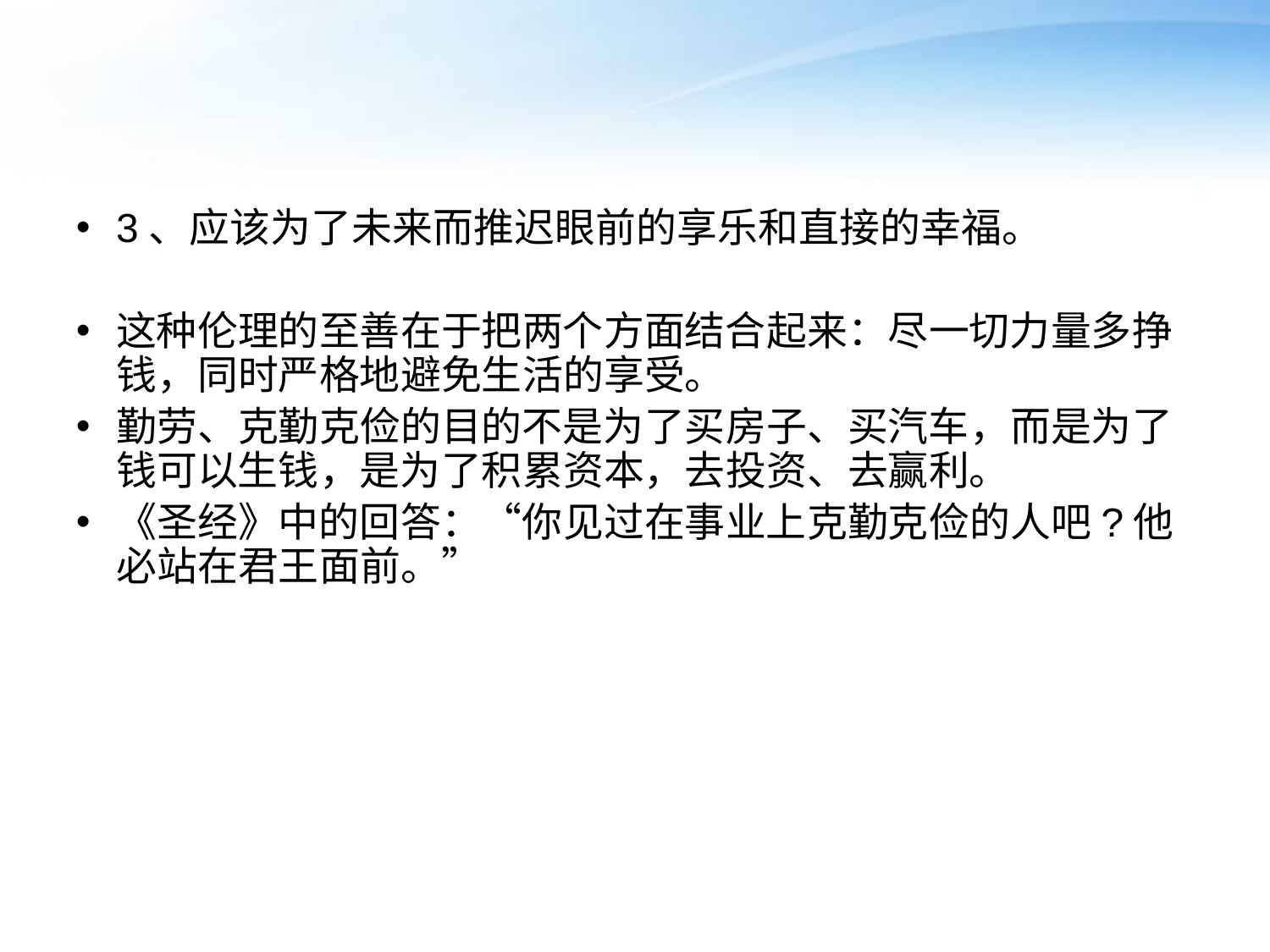

#
3、应该为了未来而推迟眼前的享乐和直接的幸福。

这种伦理的至善在于把两个方面结合起来：尽一切力量多挣钱，同时严格地避免生活的享受。
勤劳、克勤克俭的目的不是为了买房子、买汽车，而是为了钱可以生钱，是为了积累资本，去投资、去赢利。
《圣经》中的回答：“你见过在事业上克勤克俭的人吧?他必站在君王面前。”